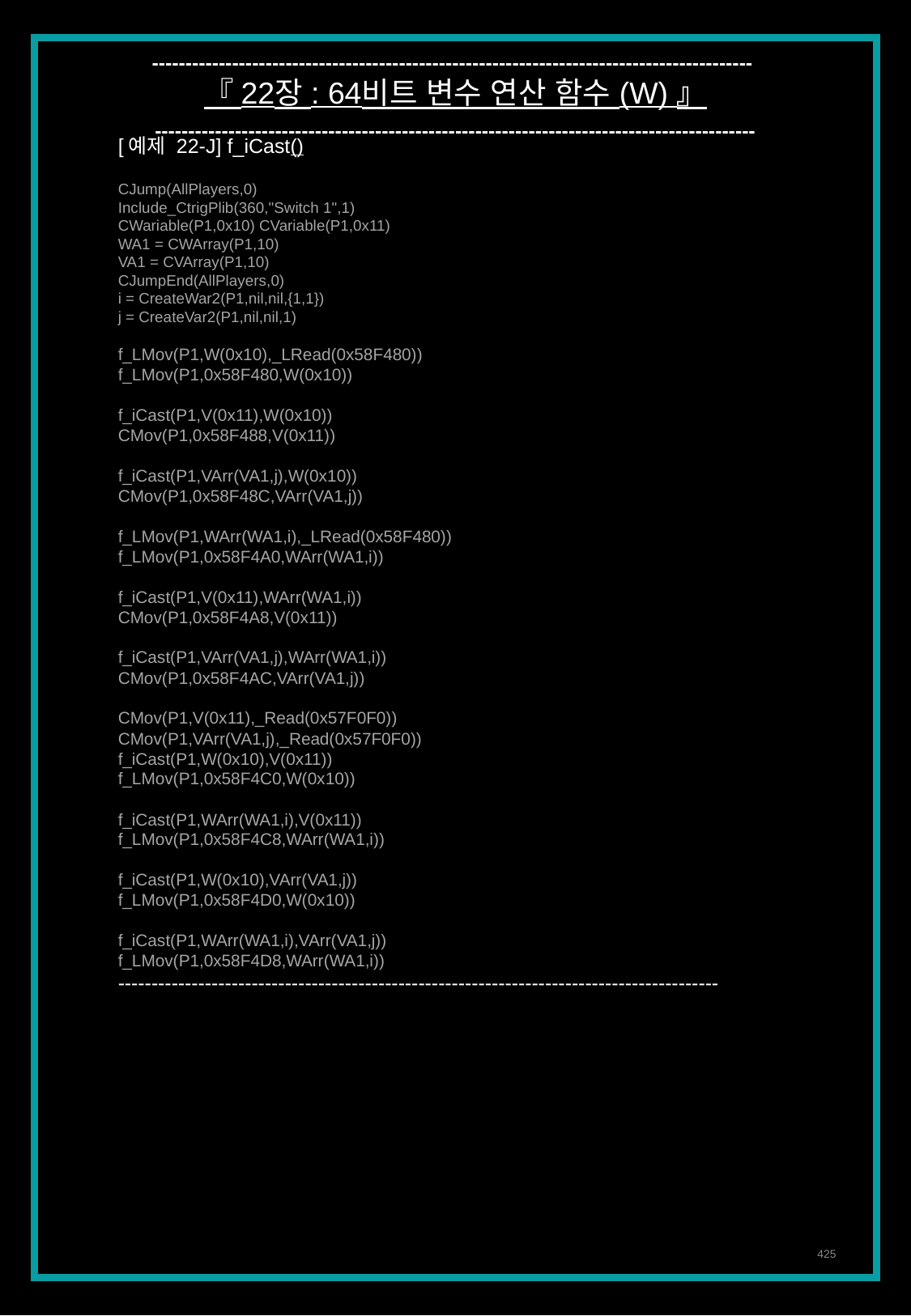

------------------------------------------------------------------------------------------
『 22장 : 64비트 변수 연산 함수 (W) 』
------------------------------------------------------------------------------------------
[예제 22-J] f_iCast()

CJump(AllPlayers,0)
Include_CtrigPlib(360,"Switch 1",1)
CWariable(P1,0x10) CVariable(P1,0x11)
WA1 = CWArray(P1,10)
VA1 = CVArray(P1,10)
CJumpEnd(AllPlayers,0)
i = CreateWar2(P1,nil,nil,{1,1})
j = CreateVar2(P1,nil,nil,1)

f_LMov(P1,W(0x10),_LRead(0x58F480))
f_LMov(P1,0x58F480,W(0x10))

f_iCast(P1,V(0x11),W(0x10))
CMov(P1,0x58F488,V(0x11))

f_iCast(P1,VArr(VA1,j),W(0x10))
CMov(P1,0x58F48C,VArr(VA1,j))

f_LMov(P1,WArr(WA1,i),_LRead(0x58F480))
f_LMov(P1,0x58F4A0,WArr(WA1,i))

f_iCast(P1,V(0x11),WArr(WA1,i))
CMov(P1,0x58F4A8,V(0x11))

f_iCast(P1,VArr(VA1,j),WArr(WA1,i))
CMov(P1,0x58F4AC,VArr(VA1,j))

CMov(P1,V(0x11),_Read(0x57F0F0))
CMov(P1,VArr(VA1,j),_Read(0x57F0F0))
f_iCast(P1,W(0x10),V(0x11))
f_LMov(P1,0x58F4C0,W(0x10))

f_iCast(P1,WArr(WA1,i),V(0x11))
f_LMov(P1,0x58F4C8,WArr(WA1,i))

f_iCast(P1,W(0x10),VArr(VA1,j))
f_LMov(P1,0x58F4D0,W(0x10))

f_iCast(P1,WArr(WA1,i),VArr(VA1,j))
f_LMov(P1,0x58F4D8,WArr(WA1,i))
------------------------------------------------------------------------------------------
425